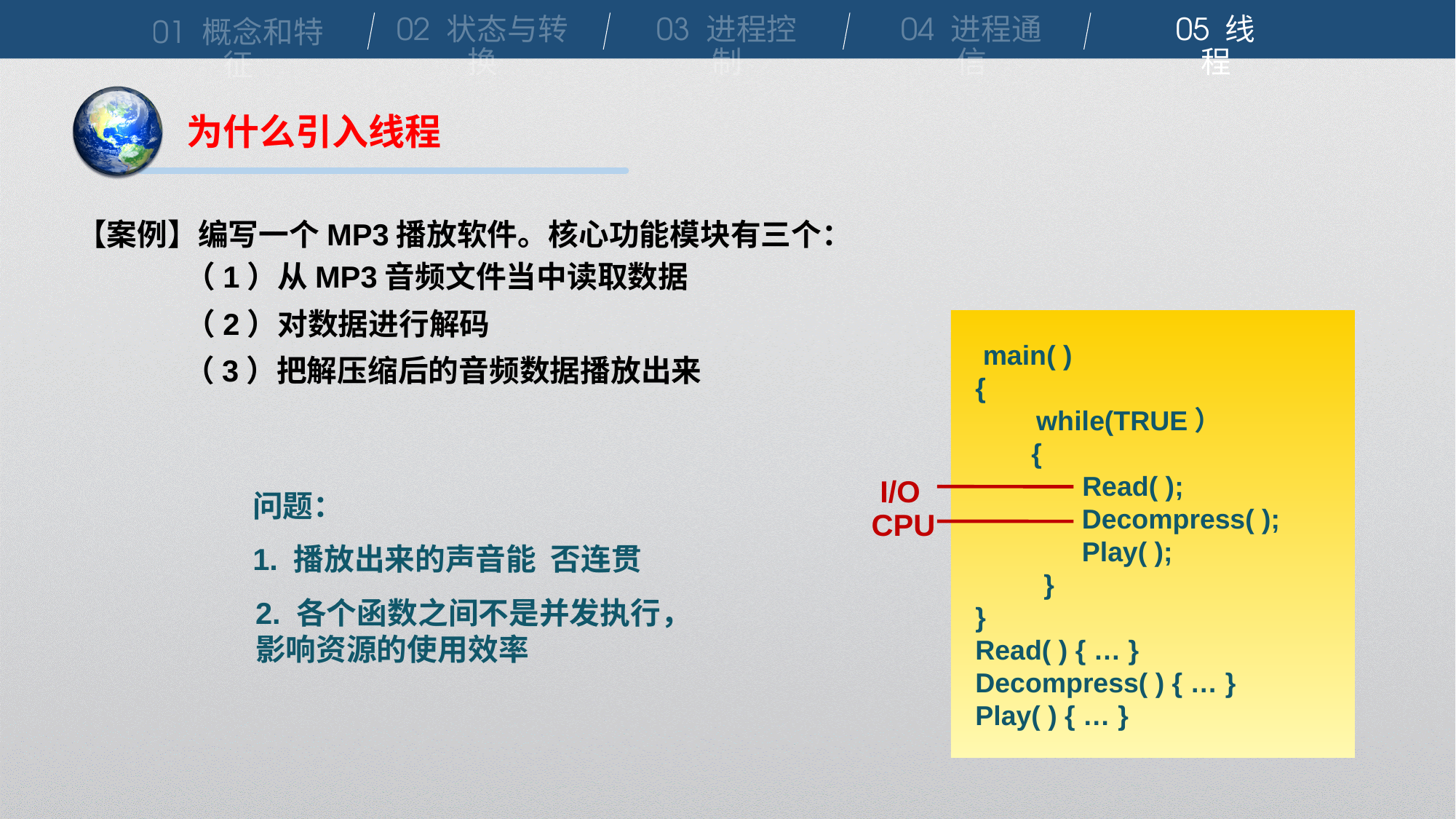

02 状态与转换
03 进程控制
04 进程通信
05 线程
01 概念和特征
为什么引入线程
【案例】编写一个MP3播放软件。核心功能模块有三个：
（1）从MP3音频文件当中读取数据
（2）对数据进行解码

 main( )
{
        while(TRUE）
        {
              Read( );
              Decompress( );
              Play( );
         }
}
Read( ) { … }
Decompress( ) { … }
Play( ) { … }
（3）把解压缩后的音频数据播放出来
I/O
CPU
问题：
1. 播放出来的声音能  否连贯
2. 各个函数之间不是并发执行，影响资源的使用效率